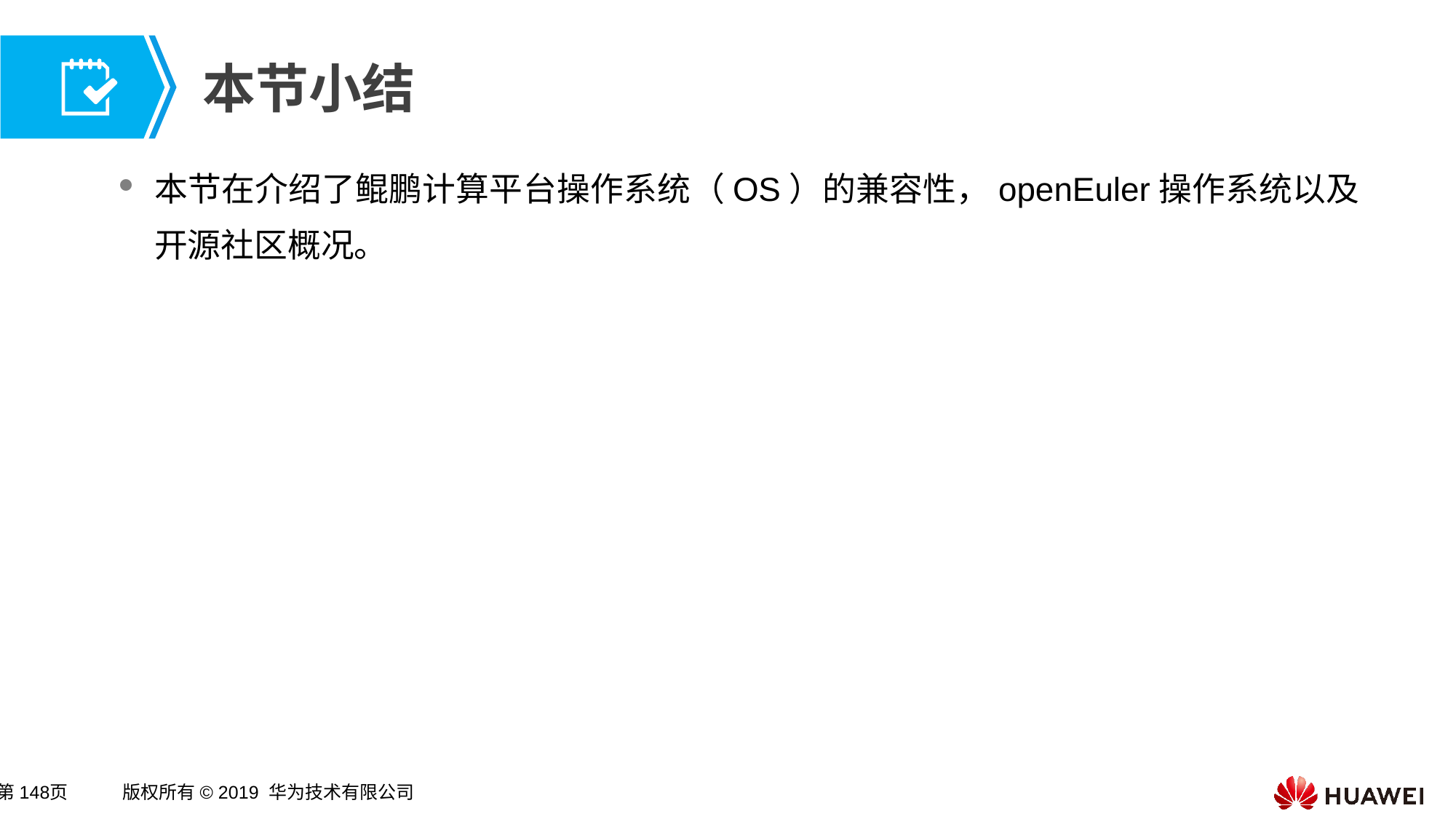

本节在介绍了鲲鹏计算平台操作系统（OS）的兼容性，openEuler操作系统以及开源社区概况。